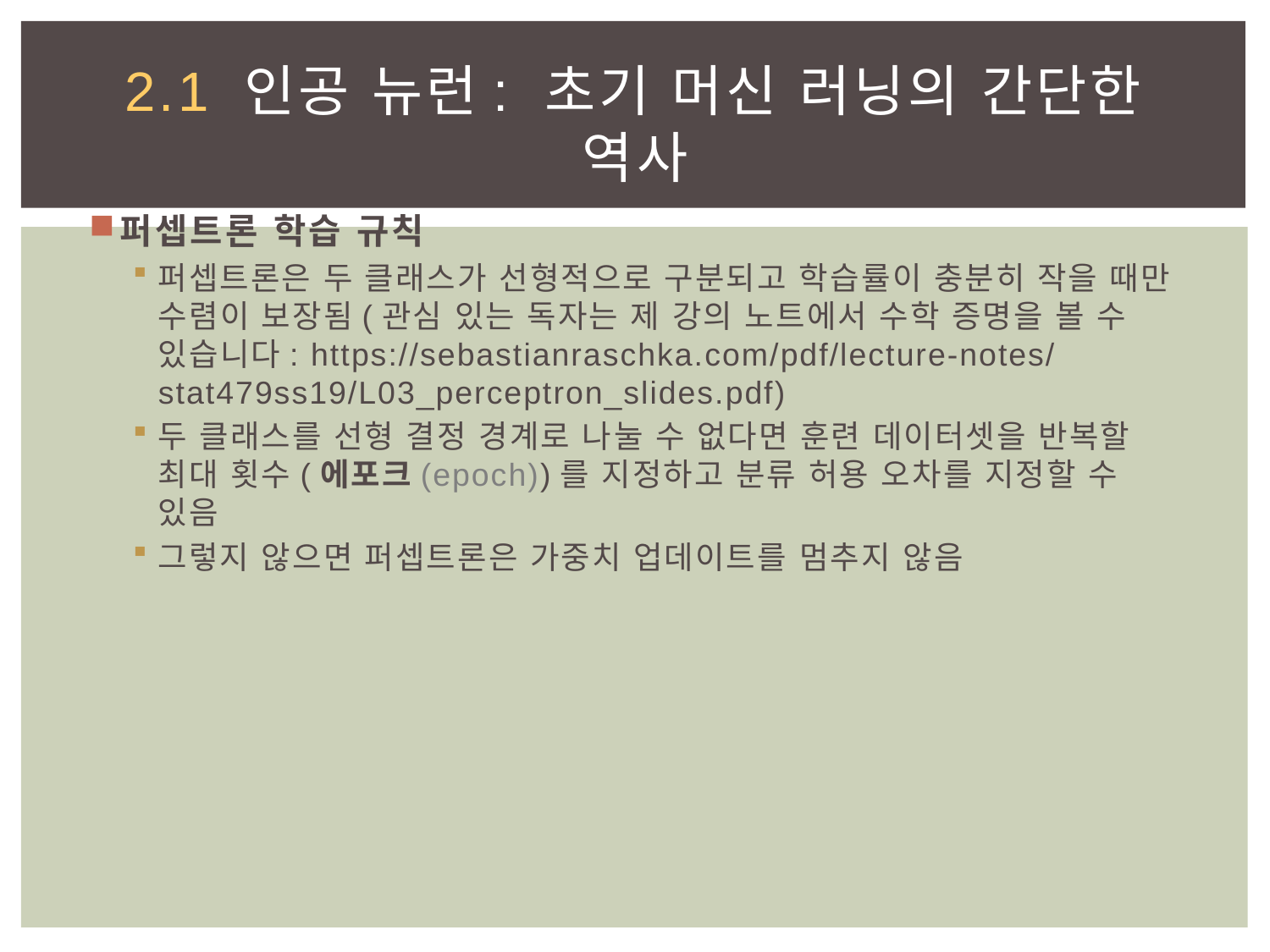

# 2.1 인공 뉴런: 초기 머신 러닝의 간단한 역사
퍼셉트론 학습 규칙
퍼셉트론은 두 클래스가 선형적으로 구분되고 학습률이 충분히 작을 때만 수렴이 보장됨(관심 있는 독자는 제 강의 노트에서 수학 증명을 볼 수 있습니다: https://sebastianraschka.com/pdf/lecture-notes/stat479ss19/L03_perceptron_slides.pdf)
두 클래스를 선형 결정 경계로 나눌 수 없다면 훈련 데이터셋을 반복할 최대 횟수(에포크(epoch))를 지정하고 분류 허용 오차를 지정할 수 있음
그렇지 않으면 퍼셉트론은 가중치 업데이트를 멈추지 않음